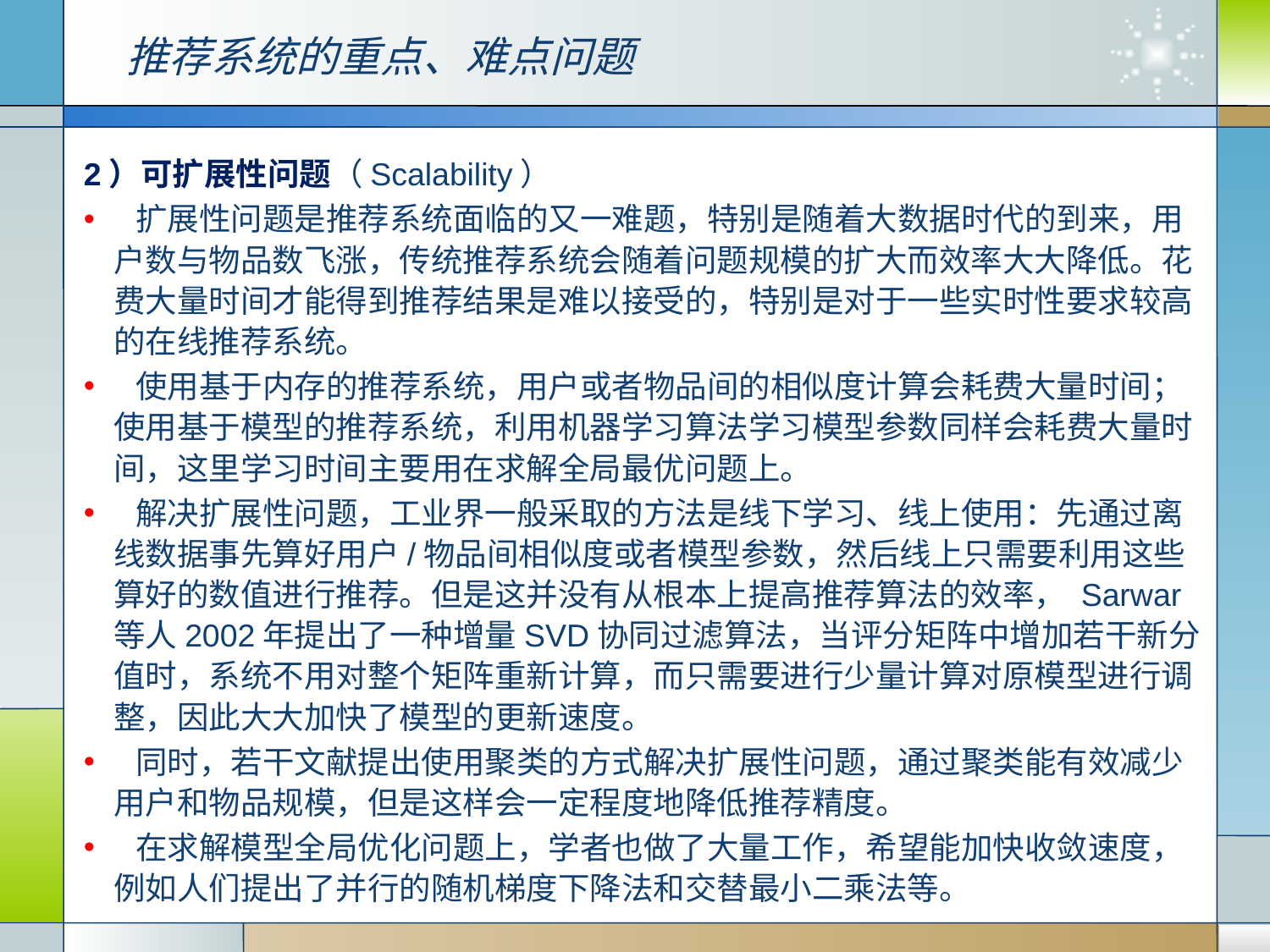

推荐系统的重点、难点问题
2）可扩展性问题（Scalability）
  扩展性问题是推荐系统面临的又一难题，特别是随着大数据时代的到来，用户数与物品数飞涨，传统推荐系统会随着问题规模的扩大而效率大大降低。花费大量时间才能得到推荐结果是难以接受的，特别是对于一些实时性要求较高的在线推荐系统。
  使用基于内存的推荐系统，用户或者物品间的相似度计算会耗费大量时间；使用基于模型的推荐系统，利用机器学习算法学习模型参数同样会耗费大量时间，这里学习时间主要用在求解全局最优问题上。
  解决扩展性问题，工业界一般采取的方法是线下学习、线上使用：先通过离线数据事先算好用户/物品间相似度或者模型参数，然后线上只需要利用这些算好的数值进行推荐。但是这并没有从根本上提高推荐算法的效率， Sarwar等人2002年提出了一种增量SVD协同过滤算法，当评分矩阵中增加若干新分值时，系统不用对整个矩阵重新计算，而只需要进行少量计算对原模型进行调整，因此大大加快了模型的更新速度。
  同时，若干文献提出使用聚类的方式解决扩展性问题，通过聚类能有效减少用户和物品规模，但是这样会一定程度地降低推荐精度。
  在求解模型全局优化问题上，学者也做了大量工作，希望能加快收敛速度，例如人们提出了并行的随机梯度下降法和交替最小二乘法等。